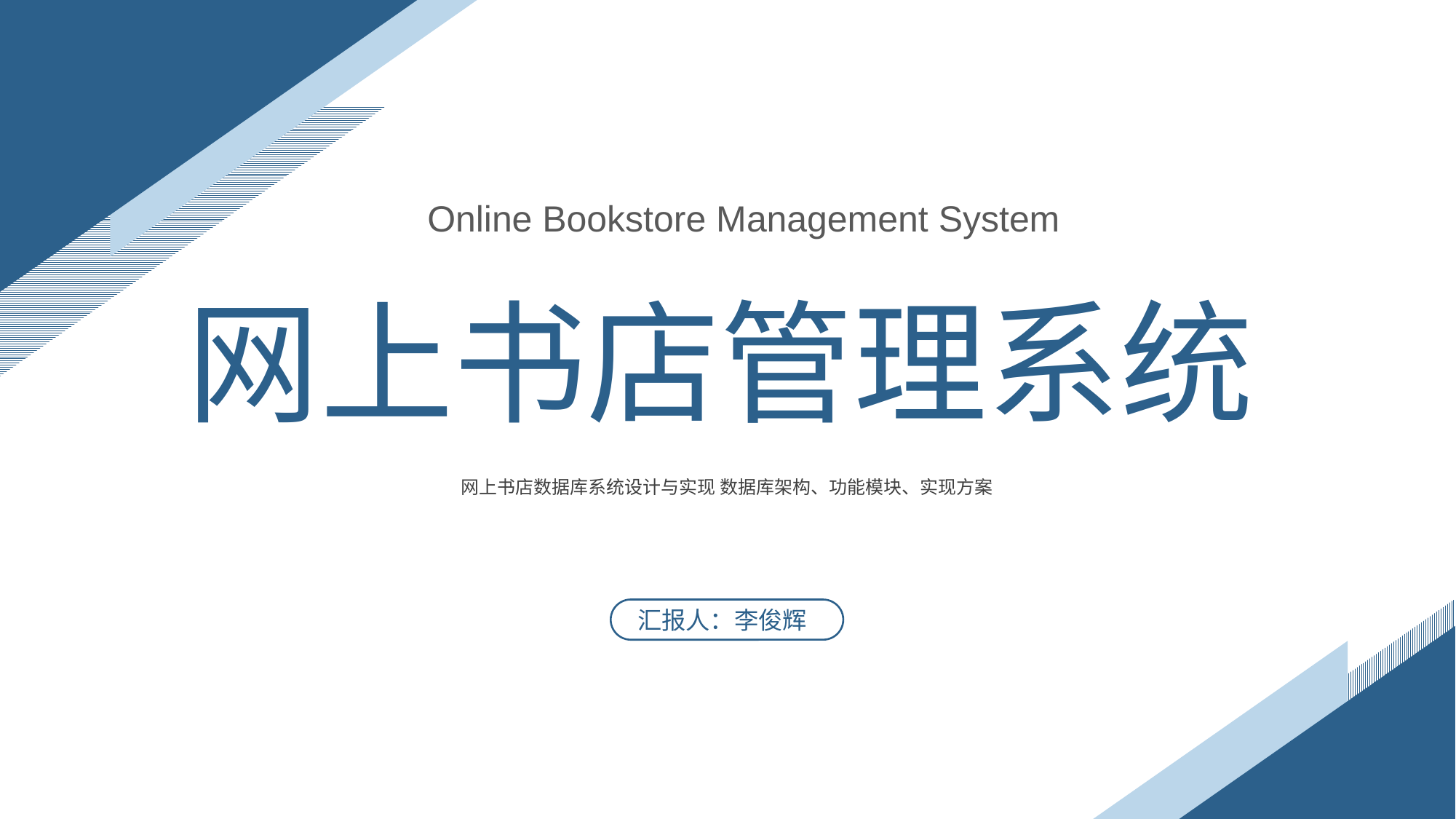

Online Bookstore Management System
网上书店管理系统
网上书店数据库系统设计与实现 数据库架构、功能模块、实现方案

汇报人：李俊辉